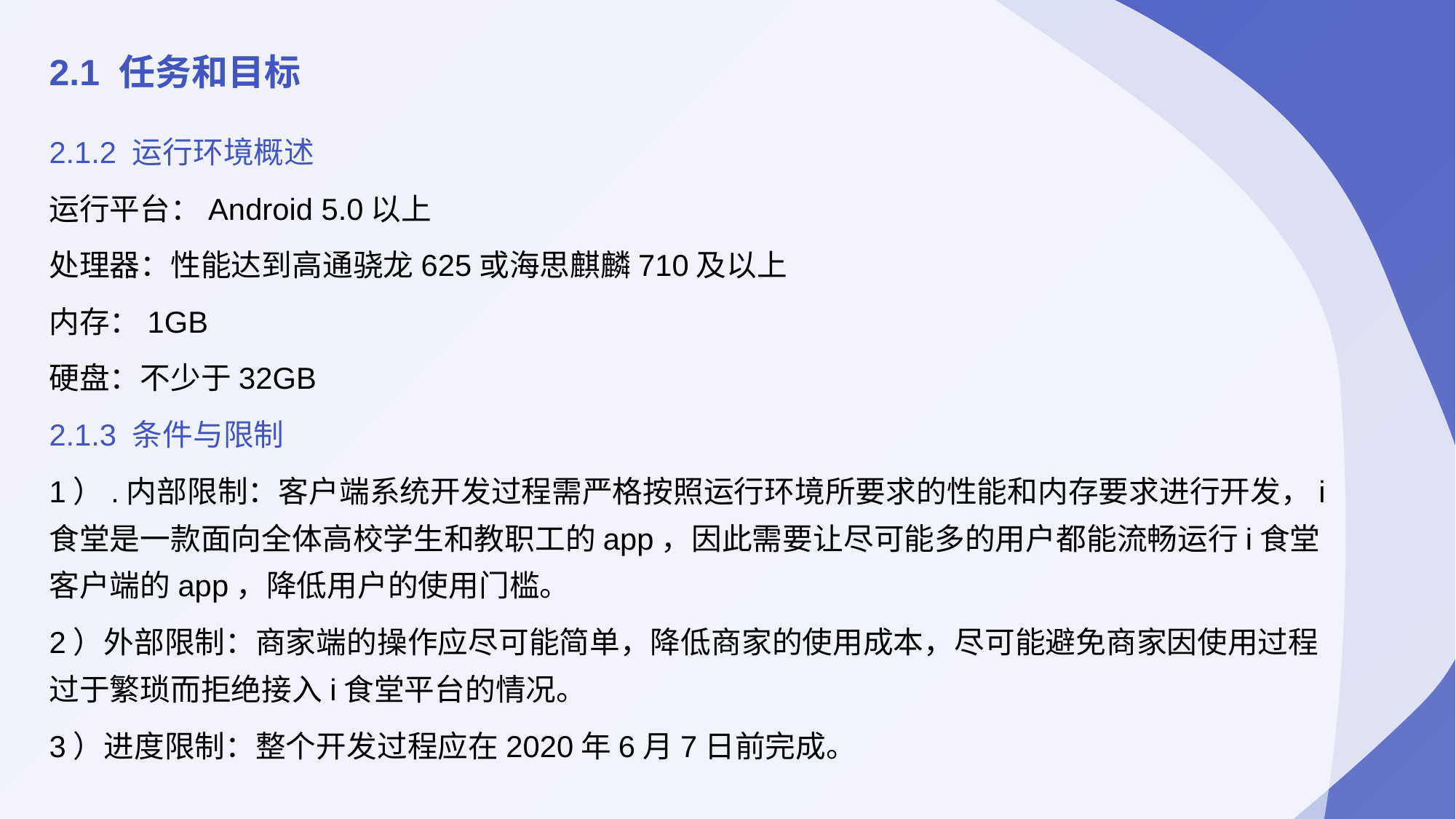

2.1 任务和目标
2.1.2 运行环境概述
运行平台：Android 5.0以上
处理器：性能达到高通骁龙625或海思麒麟710及以上
内存：1GB
硬盘：不少于32GB
2.1.3 条件与限制
1）.内部限制：客户端系统开发过程需严格按照运行环境所要求的性能和内存要求进行开发，i食堂是一款面向全体高校学生和教职工的app，因此需要让尽可能多的用户都能流畅运行i食堂客户端的app，降低用户的使用门槛。
2）外部限制：商家端的操作应尽可能简单，降低商家的使用成本，尽可能避免商家因使用过程过于繁琐而拒绝接入i食堂平台的情况。
3）进度限制：整个开发过程应在2020年6月7日前完成。